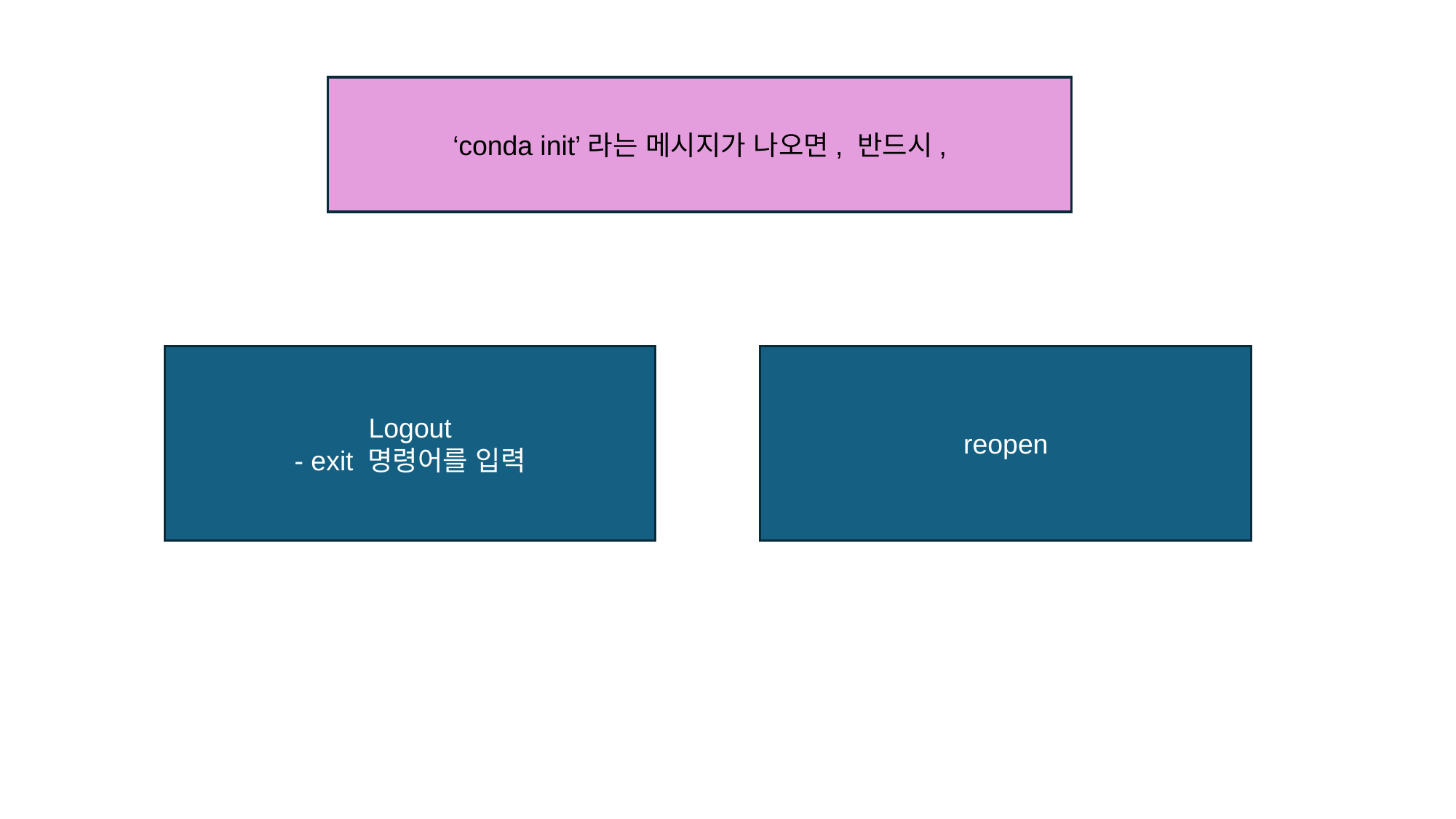

‘conda init’라는 메시지가 나오면, 반드시,
Logout
- exit 명령어를 입력
reopen